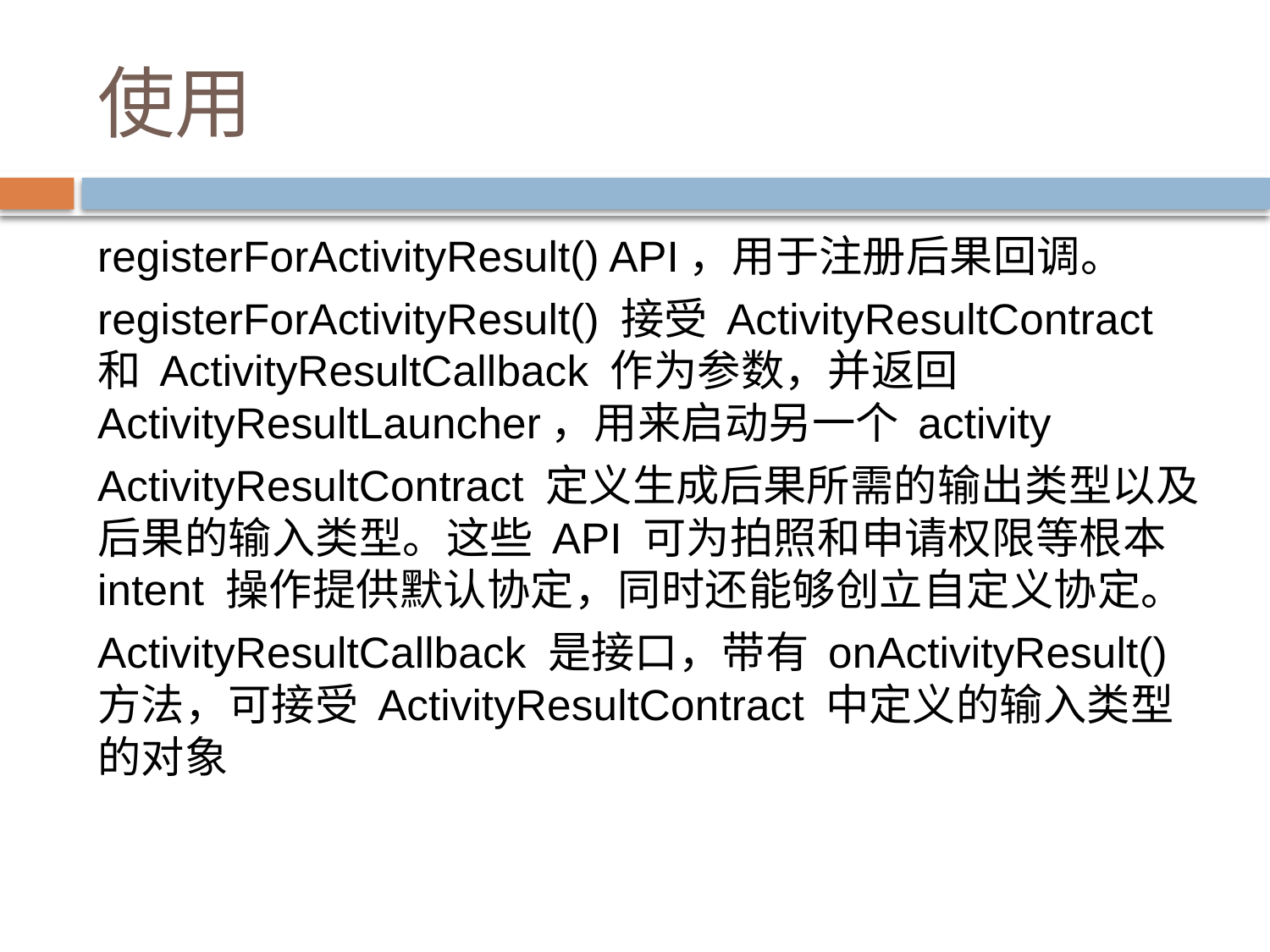

# 使用
registerForActivityResult() API，用于注册后果回调。
registerForActivityResult() 接受 ActivityResultContract 和 ActivityResultCallback 作为参数，并返回 ActivityResultLauncher，用来启动另一个 activity
ActivityResultContract 定义生成后果所需的输出类型以及后果的输入类型。这些 API 可为拍照和申请权限等根本 intent 操作提供默认协定，同时还能够创立自定义协定。
ActivityResultCallback 是接口，带有 onActivityResult() 方法，可接受 ActivityResultContract 中定义的输入类型的对象